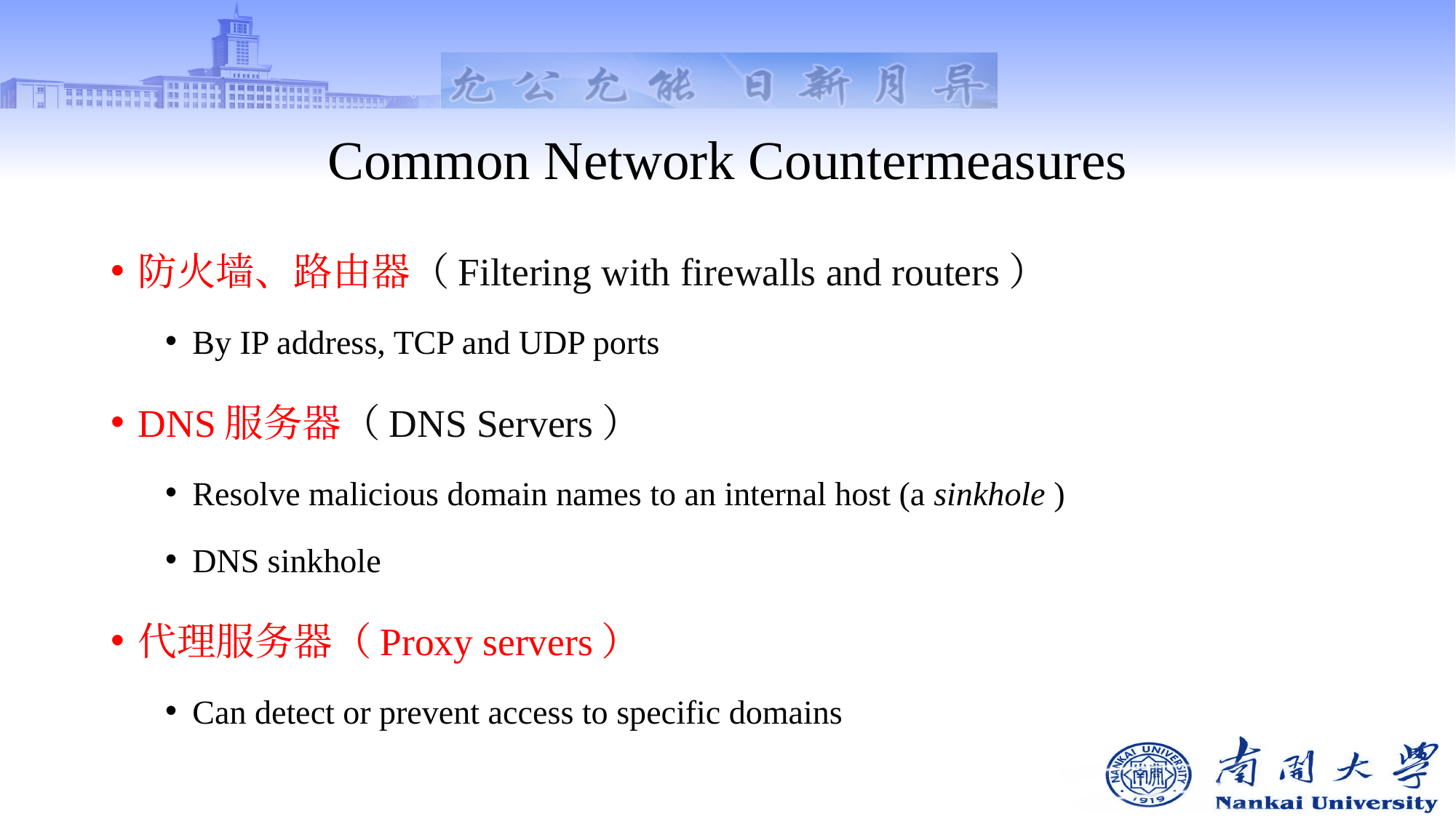

# Common Network Countermeasures
防火墙、路由器（Filtering with firewalls and routers）
By IP address, TCP and UDP ports
DNS服务器（DNS Servers）
Resolve malicious domain names to an internal host (a sinkhole )
DNS sinkhole
代理服务器（Proxy servers）
Can detect or prevent access to specific domains